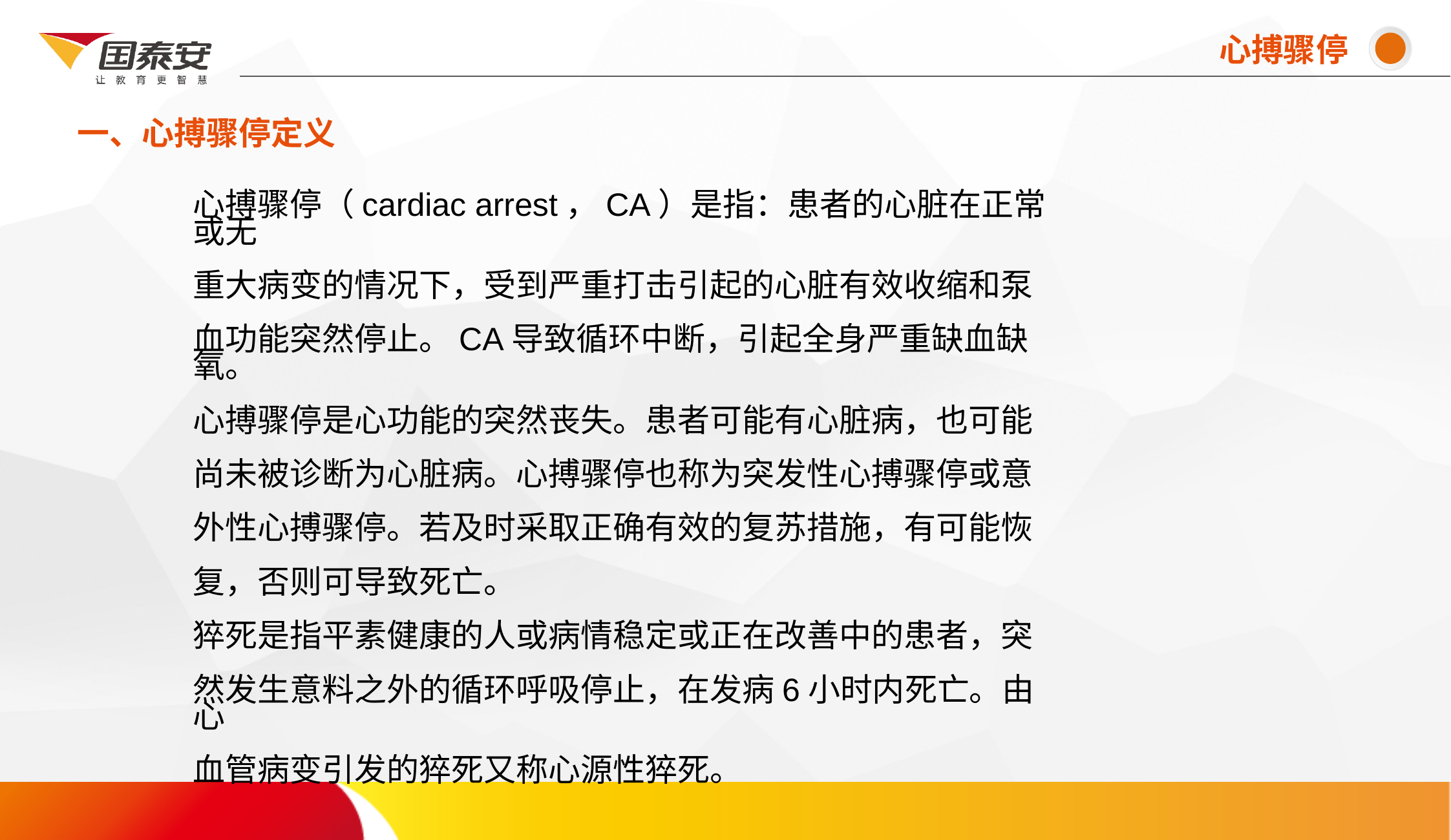

心搏骤停
一、心搏骤停定义
# 心搏骤停（cardiac arrest，CA）是指：患者的心脏在正常或无 重大病变的情况下，受到严重打击引起的心脏有效收缩和泵 血功能突然停止。CA导致循环中断，引起全身严重缺血缺氧。 心搏骤停是心功能的突然丧失。患者可能有心脏病，也可能 尚未被诊断为心脏病。心搏骤停也称为突发性心搏骤停或意 外性心搏骤停。若及时采取正确有效的复苏措施，有可能恢 复，否则可导致死亡。 猝死是指平素健康的人或病情稳定或正在改善中的患者，突 然发生意料之外的循环呼吸停止，在发病6小时内死亡。由心 血管病变引发的猝死又称心源性猝死。